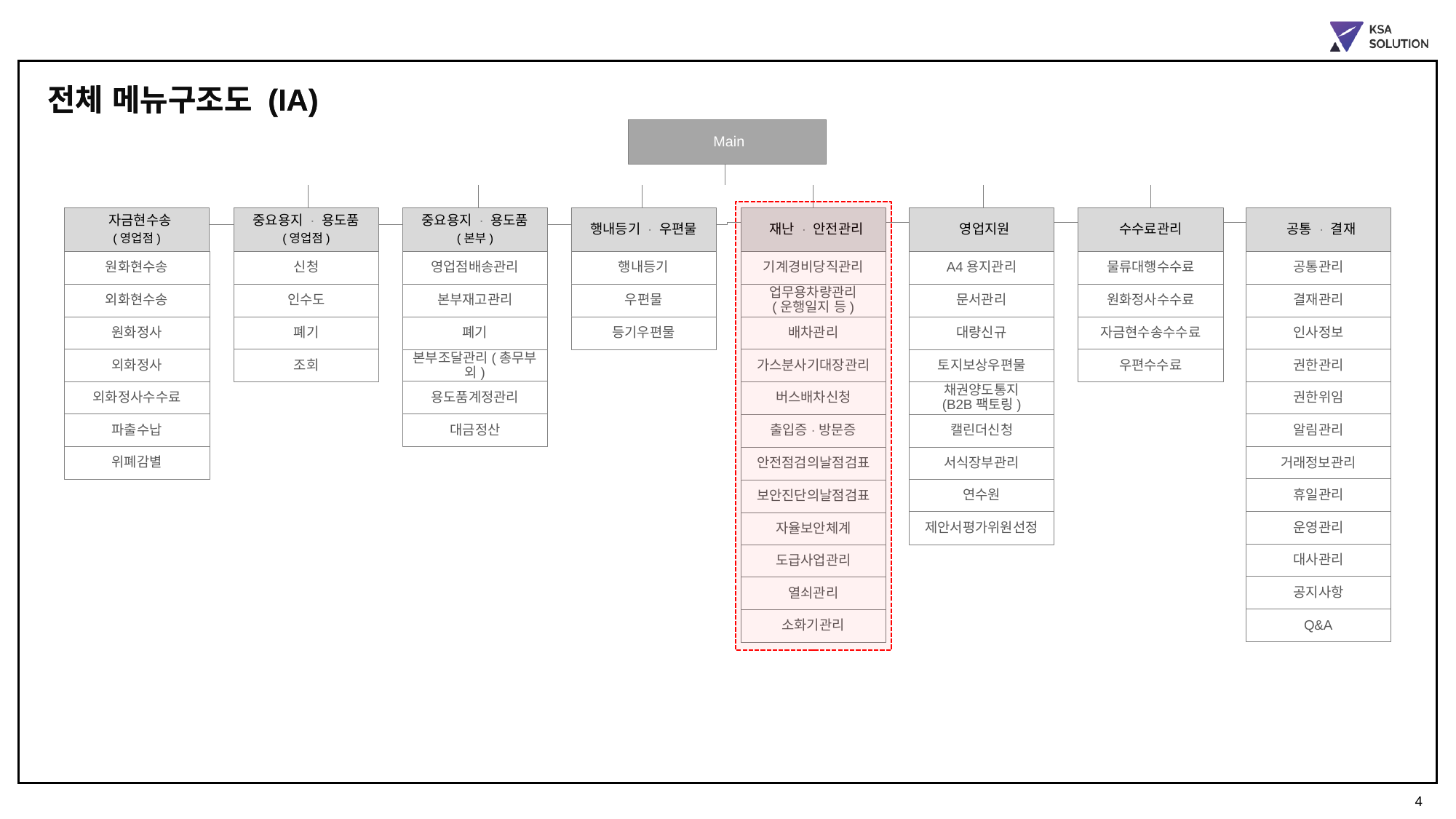

전체 메뉴구조도 (IA)
전체 메뉴구조도 (IA)
 Main
 자금현수송
(영업점)
원화현수송
외화현수송
원화정사
외화정사
외화정사수수료
파출수납
위폐감별
 공통 · 결재
공통관리
결재관리
인사정보
권한관리
권한위임
알림관리
거래정보관리
휴일관리
운영관리
대사관리
공지사항
Q&A
중요용지 · 용도품
(영업점)
신청
인수도
폐기
조회
중요용지 · 용도품
(본부)
영업점배송관리
본부재고관리
폐기
본부조달관리(총무부외)
행내등기 · 우편물
행내등기
우편물
등기우편물
 재난 · 안전관리
기계경비당직관리
업무용차량관리
(운행일지 등)
배차관리
가스분사기대장관리
버스배차신청
출입증·방문증
안전점검의날점검표
보안진단의날점검표
자율보안체계
도급사업관리
열쇠관리
소화기관리
 영업지원
A4용지관리
문서관리
대량신규
토지보상우편물
채권양도통지
(B2B팩토링)
캘린더신청
서식장부관리
연수원
제안서평가위원선정
수수료관리
물류대행수수료
원화정사수수료
자금현수송수수료
우편수수료
용도품계정관리
대금정산